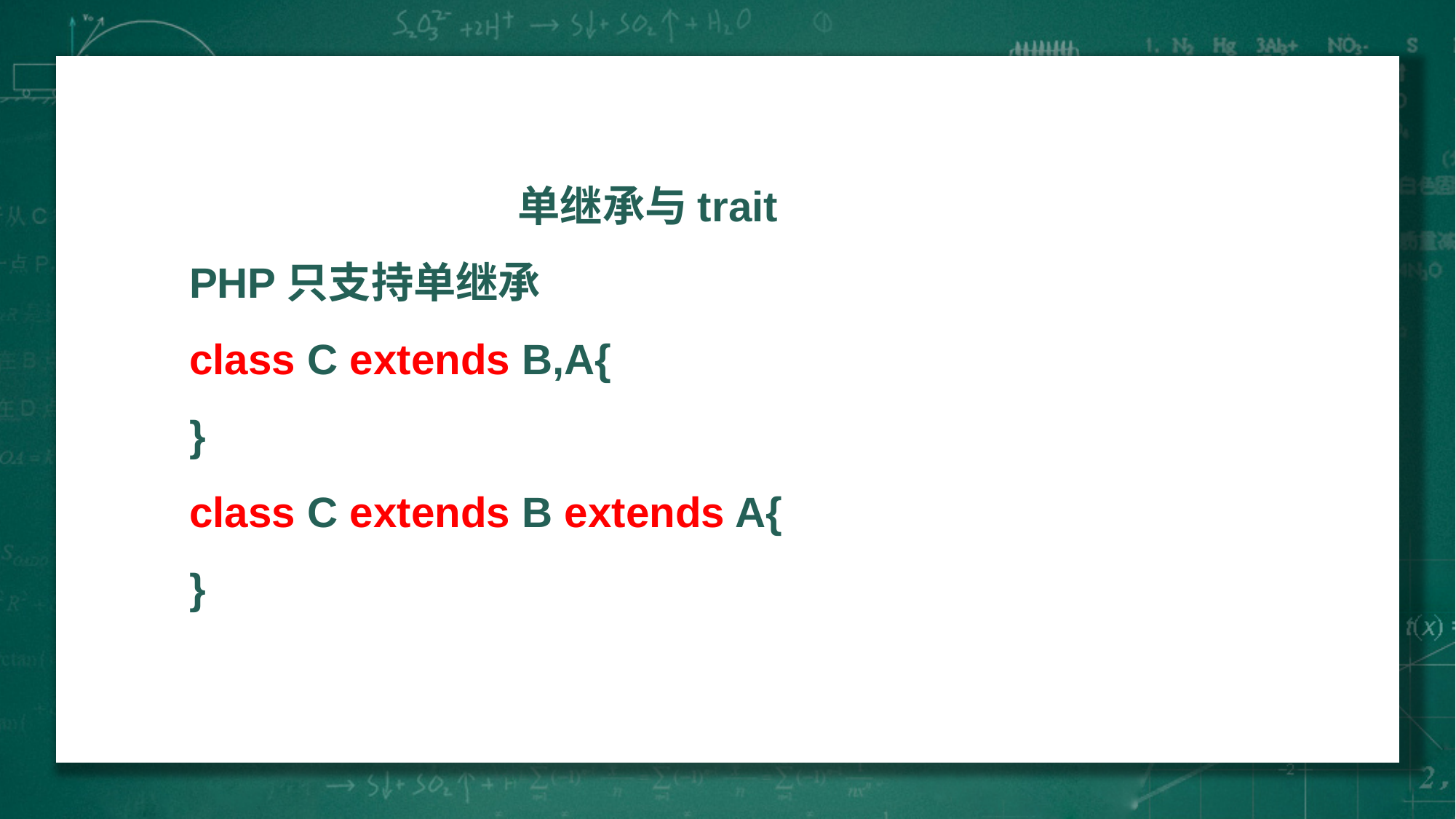

单继承与trait
PHP只支持单继承
class C extends B,A{
}
class C extends B extends A{
}